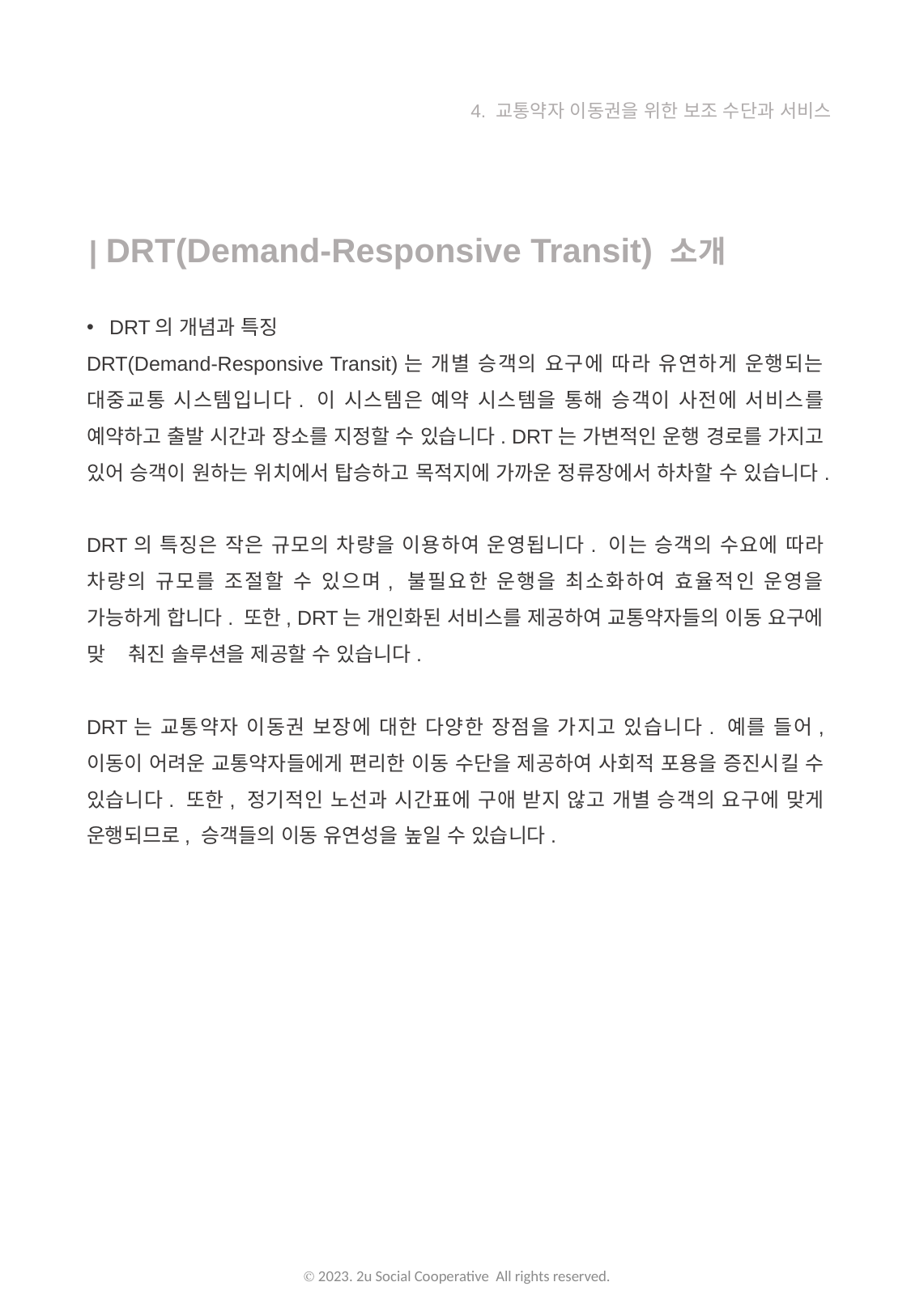

4. 교통약자 이동권을 위한 보조 수단과 서비스
| DRT(Demand-Responsive Transit) 소개
DRT의 개념과 특징
DRT(Demand-Responsive Transit)는 개별 승객의 요구에 따라 유연하게 운행되는 대중교통 시스템입니다. 이 시스템은 예약 시스템을 통해 승객이 사전에 서비스를 예약하고 출발 시간과 장소를 지정할 수 있습니다. DRT는 가변적인 운행 경로를 가지고 있어 승객이 원하는 위치에서 탑승하고 목적지에 가까운 정류장에서 하차할 수 있습니다.

DRT의 특징은 작은 규모의 차량을 이용하여 운영됩니다. 이는 승객의 수요에 따라 차량의 규모를 조절할 수 있으며, 불필요한 운행을 최소화하여 효율적인 운영을 가능하게 합니다. 또한, DRT는 개인화된 서비스를 제공하여 교통약자들의 이동 요구에 맞    춰진 솔루션을 제공할 수 있습니다.

DRT는 교통약자 이동권 보장에 대한 다양한 장점을 가지고 있습니다. 예를 들어, 이동이 어려운 교통약자들에게 편리한 이동 수단을 제공하여 사회적 포용을 증진시킬 수 있습니다. 또한, 정기적인 노선과 시간표에 구애 받지 않고 개별 승객의 요구에 맞게 운행되므로, 승객들의 이동 유연성을 높일 수 있습니다.

Ⓒ 2023. 2u Social Cooperative  All rights reserved.